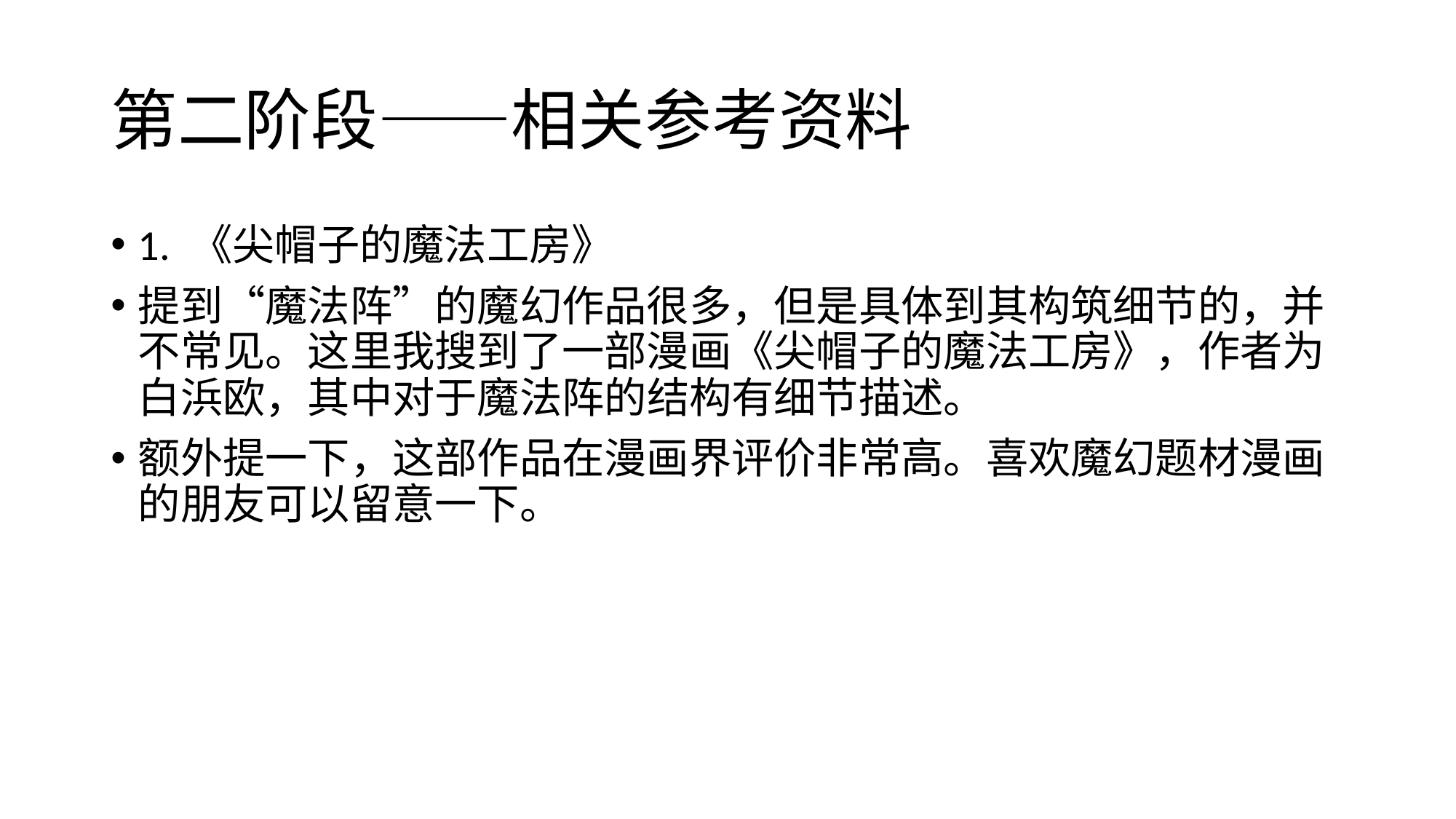

# 第二阶段——相关参考资料
1. 《尖帽子的魔法工房》
提到“魔法阵”的魔幻作品很多，但是具体到其构筑细节的，并不常见。这里我搜到了一部漫画《尖帽子的魔法工房》，作者为白浜欧，其中对于魔法阵的结构有细节描述。
额外提一下，这部作品在漫画界评价非常高。喜欢魔幻题材漫画的朋友可以留意一下。